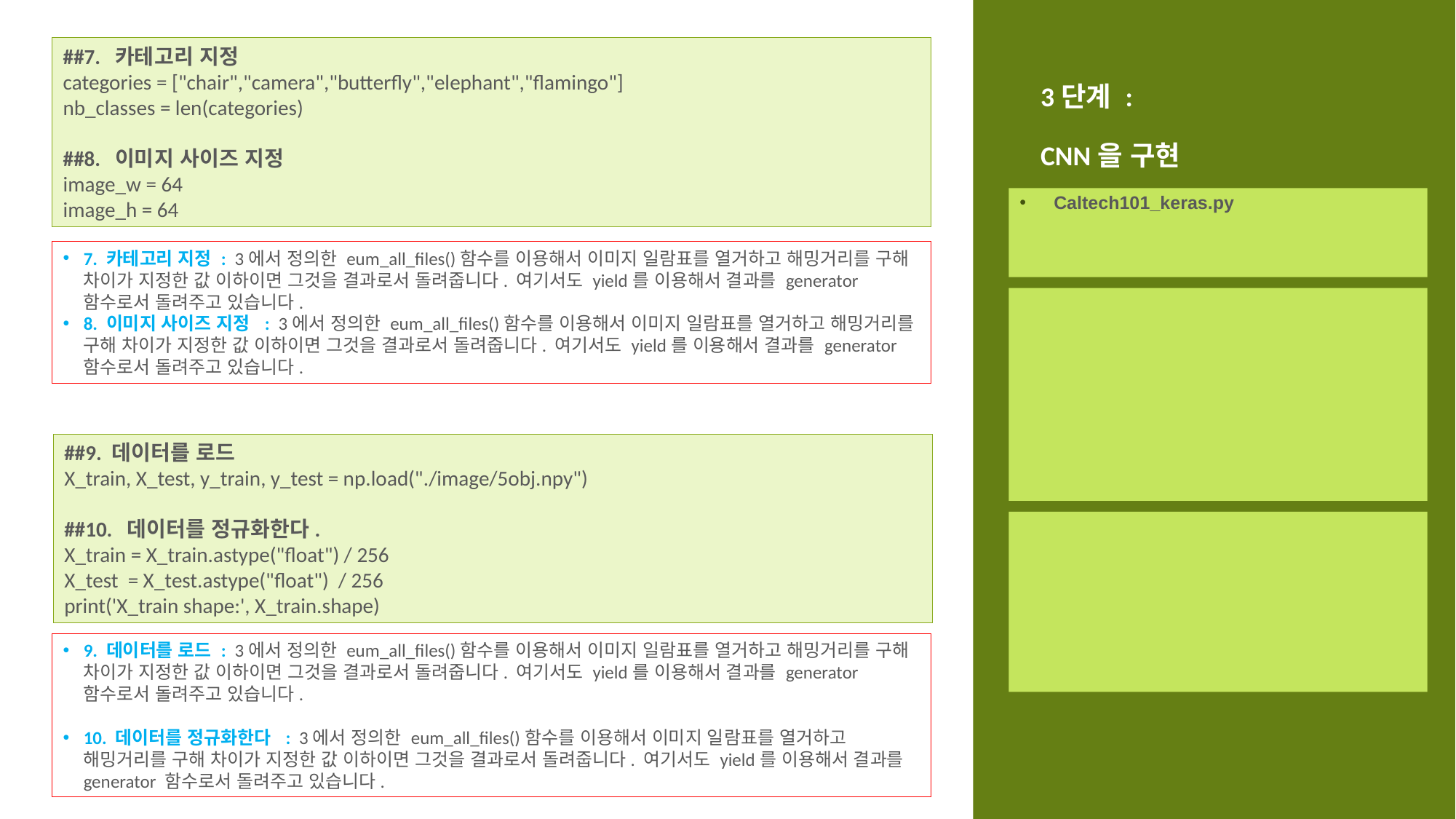

##7.  카테고리 지정
categories = ["chair","camera","butterfly","elephant","flamingo"]
nb_classes = len(categories)

##8.  이미지 사이즈 지정
image_w = 64
image_h = 64
# 3단계 : CNN을 구현
Caltech101_keras.py
7. 카테고리 지정 :  3에서 정의한 eum_all_files()함수를 이용해서 이미지 일람표를 열거하고 해밍거리를 구해 차이가 지정한 값 이하이면 그것을 결과로서 돌려줍니다. 여기서도 yield를 이용해서 결과를 generator 함수로서 돌려주고 있습니다.
8. 이미지 사이즈 지정  :  3에서 정의한 eum_all_files()함수를 이용해서 이미지 일람표를 열거하고 해밍거리를 구해 차이가 지정한 값 이하이면 그것을 결과로서 돌려줍니다. 여기서도 yield를 이용해서 결과를 generator 함수로서 돌려주고 있습니다.

##9. 데이터를 로드
X_train, X_test, y_train, y_test = np.load("./image/5obj.npy")

##10.  데이터를 정규화한다.
X_train = X_train.astype("float") / 256
X_test  = X_test.astype("float")  / 256
print('X_train shape:', X_train.shape)

9. 데이터를 로드 :  3에서 정의한 eum_all_files()함수를 이용해서 이미지 일람표를 열거하고 해밍거리를 구해 차이가 지정한 값 이하이면 그것을 결과로서 돌려줍니다. 여기서도 yield를 이용해서 결과를 generator 함수로서 돌려주고 있습니다.

10. 데이터를 정규화한다  :  3에서 정의한 eum_all_files()함수를 이용해서 이미지 일람표를 열거하고 해밍거리를 구해 차이가 지정한 값 이하이면 그것을 결과로서 돌려줍니다. 여기서도 yield를 이용해서 결과를 generator 함수로서 돌려주고 있습니다.